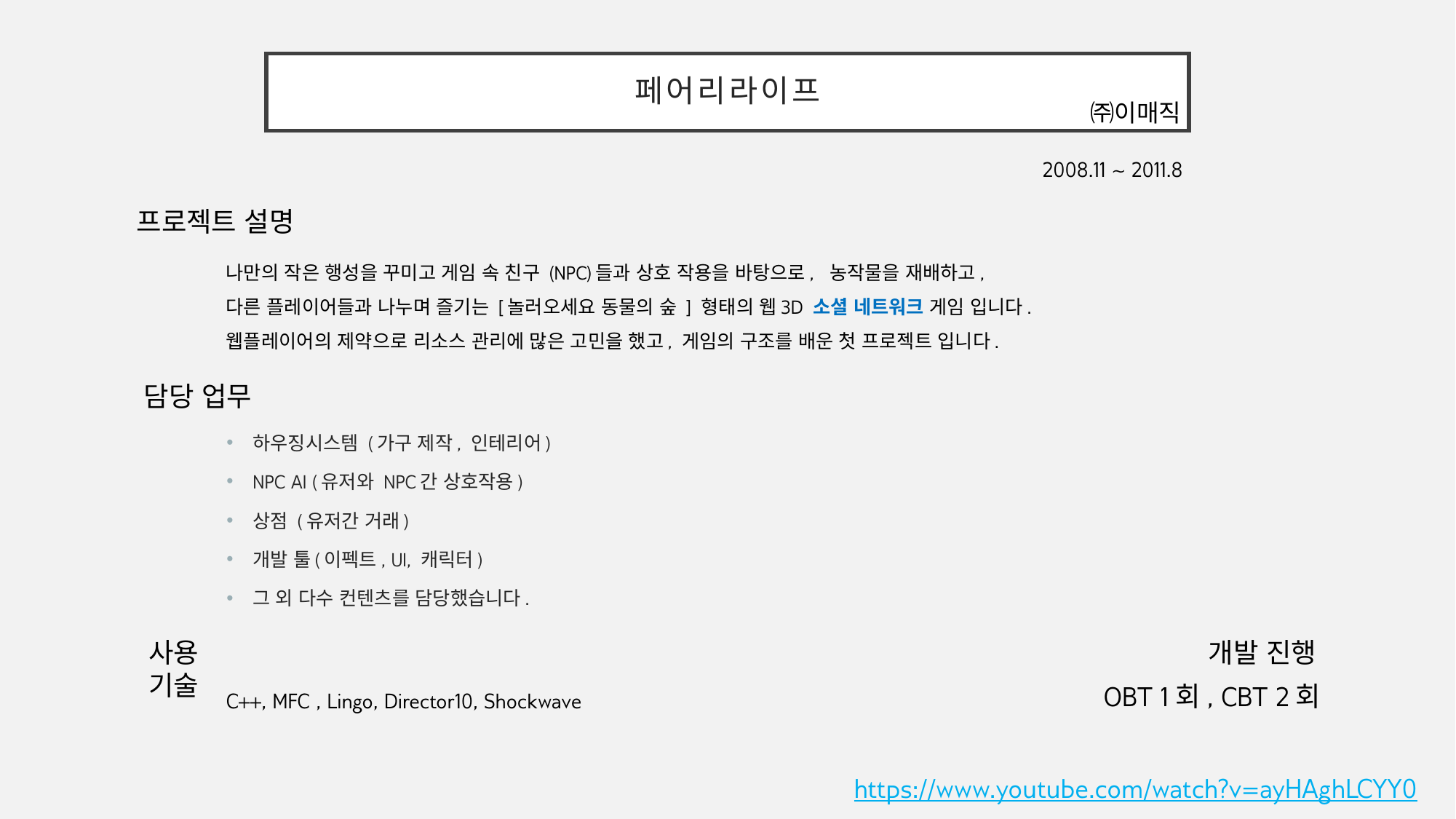

# 페어리라이프
㈜이매직
2008.11 ~ 2011.8
프로젝트 설명
나만의 작은 행성을 꾸미고 게임 속 친구 (NPC)들과 상호 작용을 바탕으로,  농작물을 재배하고,
다른 플레이어들과 나누며 즐기는 [놀러오세요 동물의 숲 ] 형태의 웹3D 소셜 네트워크 게임 입니다.
웹플레이어의 제약으로 리소스 관리에 많은 고민을 했고, 게임의 구조를 배운 첫 프로젝트 입니다.
담당 업무
하우징시스템 (가구 제작, 인테리어)
NPC AI (유저와 NPC간 상호작용)
상점 (유저간 거래)
개발 툴(이펙트, UI, 캐릭터)
그 외 다수 컨텐츠를 담당했습니다.
사용 기술
개발 진행
OBT 1회, CBT 2회
C++, MFC , Lingo, Director10, Shockwave
https://www.youtube.com/watch?v=ayHAghLCYY0